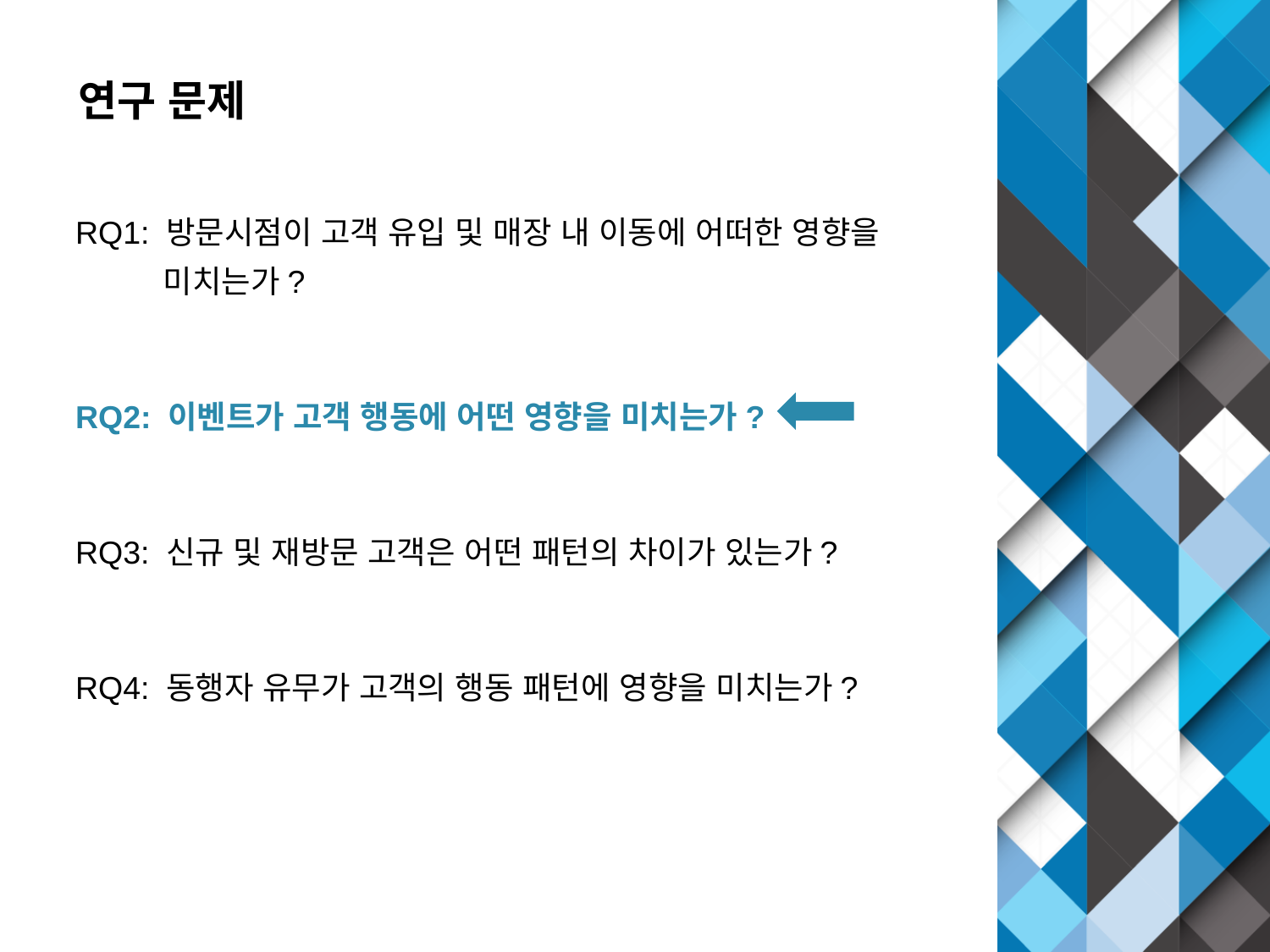

연구 문제
RQ1: 방문시점이 고객 유입 및 매장 내 이동에 어떠한 영향을
         미치는가?

RQ2: 이벤트가 고객 행동에 어떤 영향을 미치는가?

RQ3: 신규 및 재방문 고객은 어떤 패턴의 차이가 있는가?

RQ4: 동행자 유무가 고객의 행동 패턴에 영향을 미치는가?